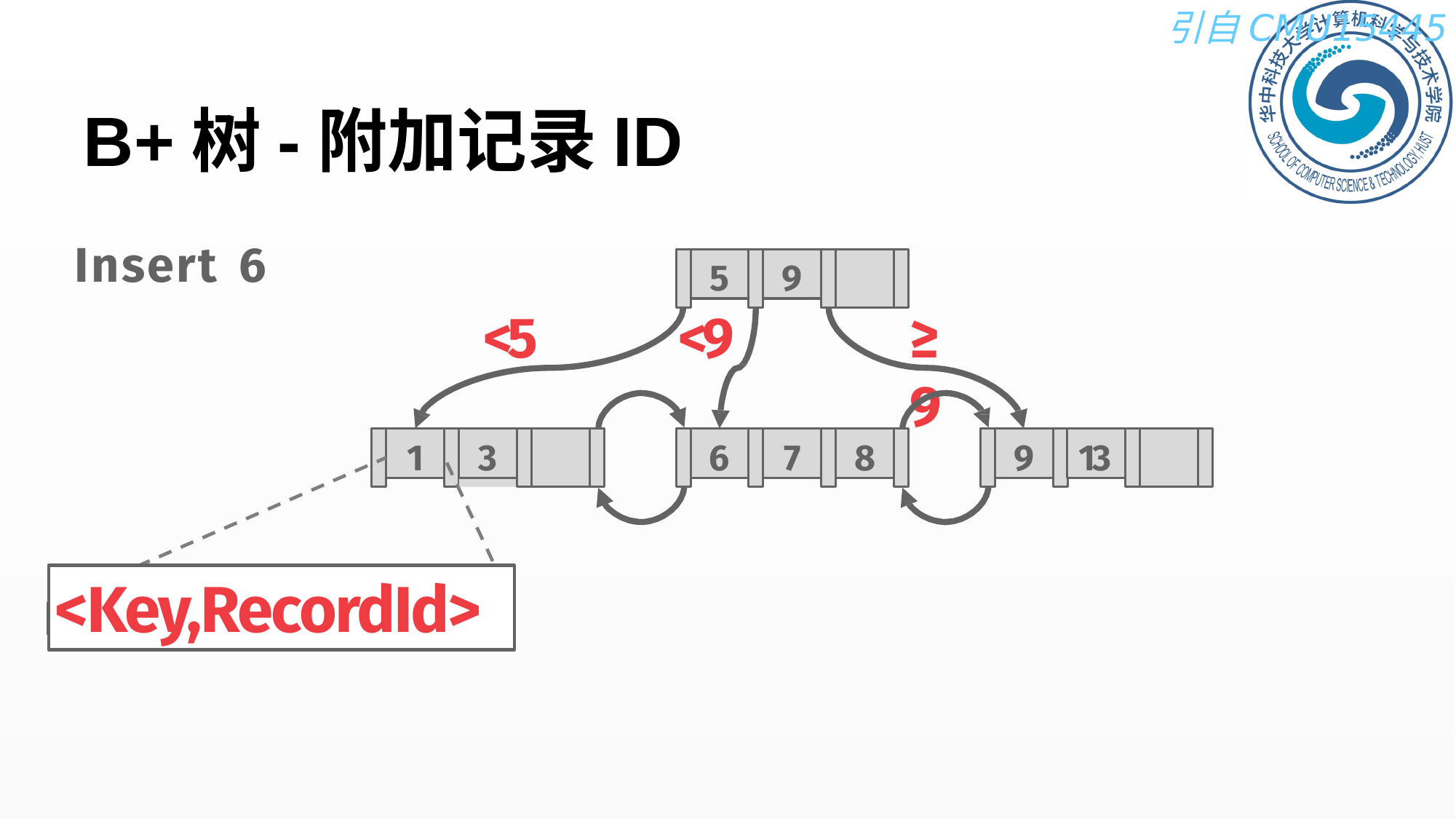

# B+树-附加记录ID
Insert 6

5
9
<5
<9
≥9

1
3
6
7
8
9
13

<Key,RecordId>
72